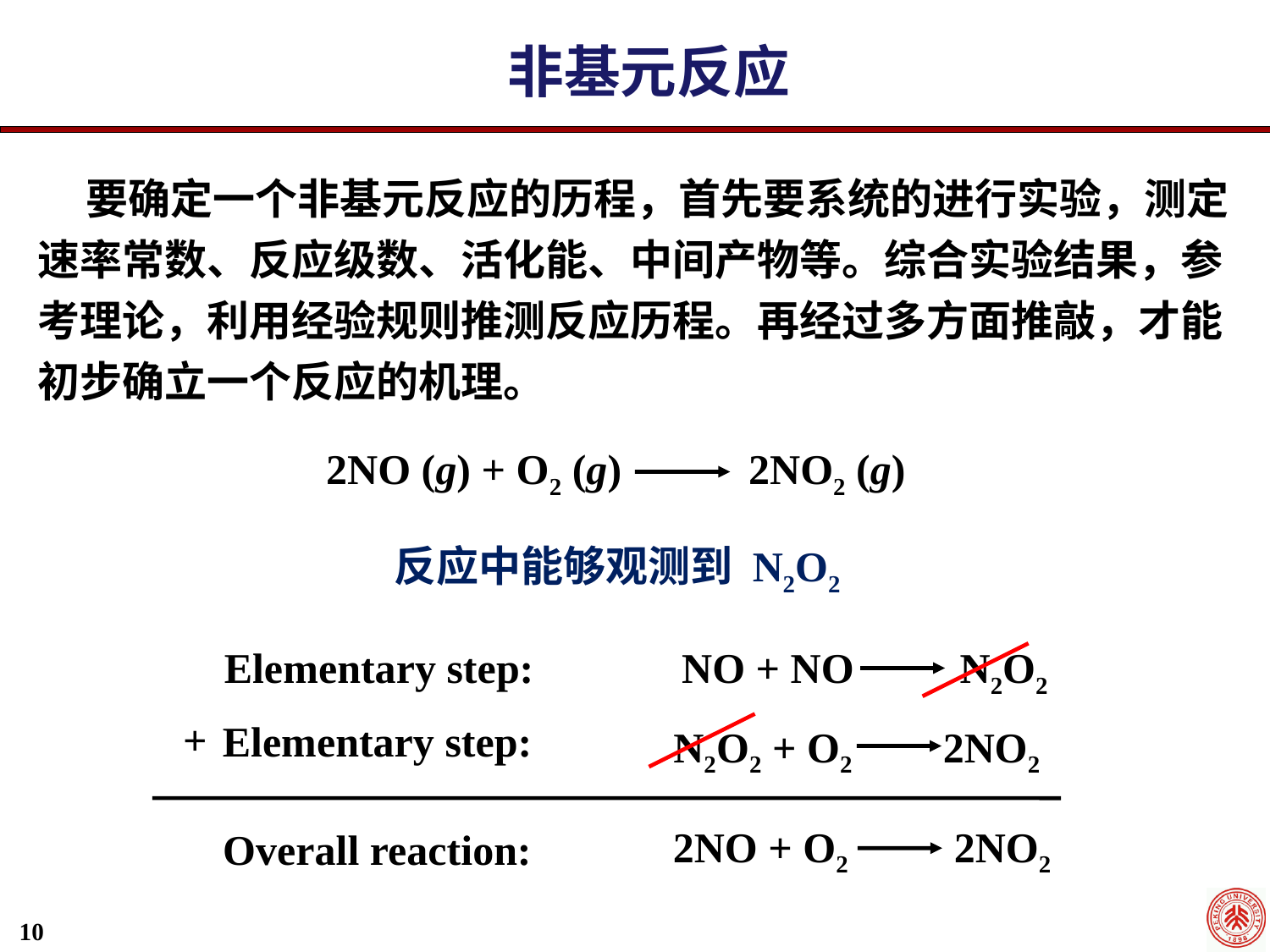

非基元反应

    要确定一个非基元反应的历程，首先要系统的进行实验，测定速率常数、反应级数、活化能、中间产物等。综合实验结果，参考理论，利用经验规则推测反应历程。再经过多方面推敲，才能初步确立一个反应的机理。
2NO (g) + O2 (g)            2NO2 (g)

反应中能够观测到 N2O2
Elementary step:
NO + NO          N2O2

+
Elementary step:

N2O2 + O2         2NO2

2NO + O2          2NO2

Overall reaction:
10